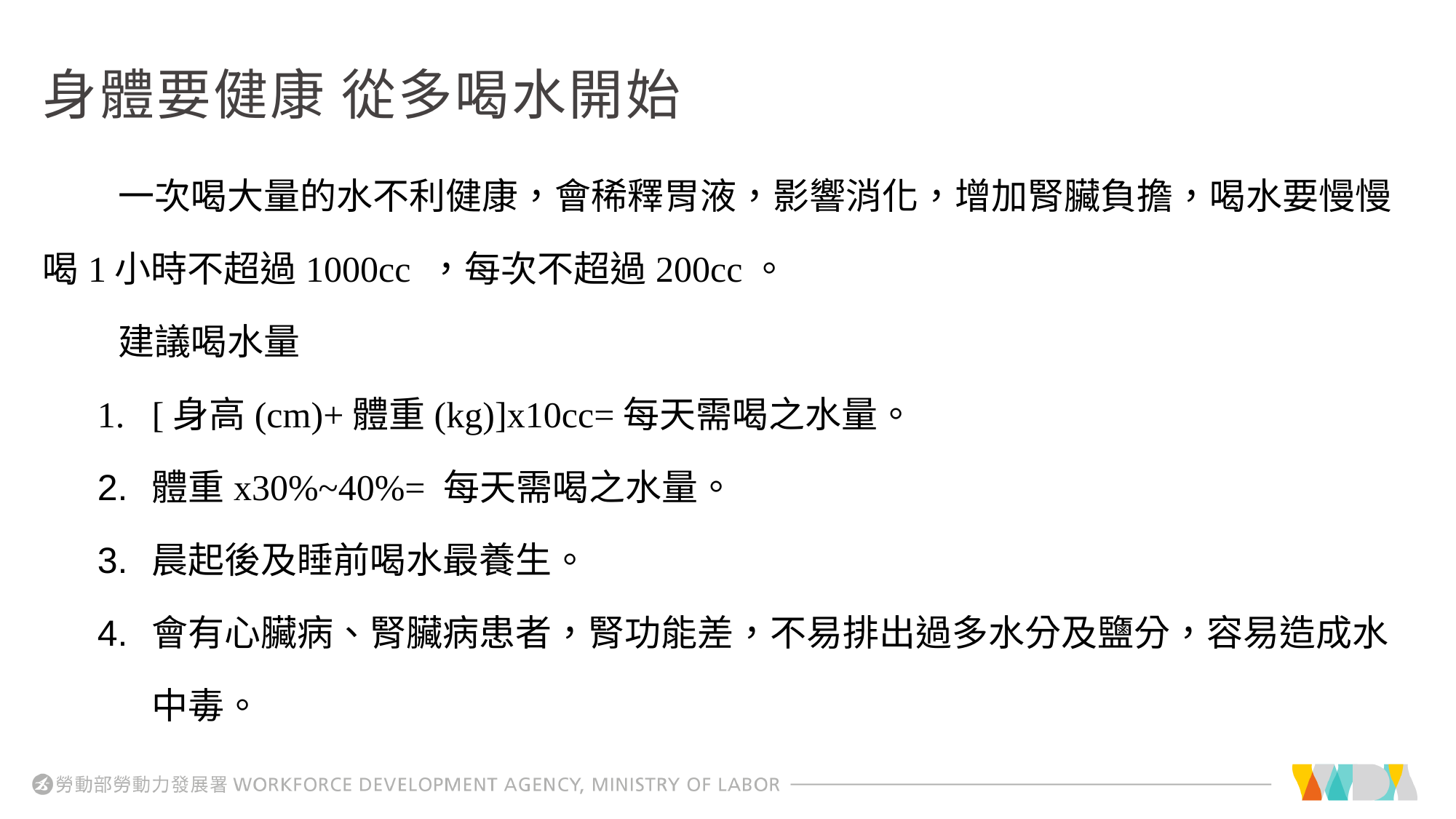

# 身體要健康 從多喝水開始
一次喝大量的水不利健康，會稀釋胃液，影響消化，增加腎臟負擔，喝水要慢慢喝1小時不超過1000cc ，每次不超過200cc。
建議喝水量
[身高(cm)+體重(kg)]x10cc=每天需喝之水量。
體重x30%~40%= 每天需喝之水量。
晨起後及睡前喝水最養生。
會有心臟病、腎臟病患者，腎功能差，不易排出過多水分及鹽分，容易造成水中毒。

！